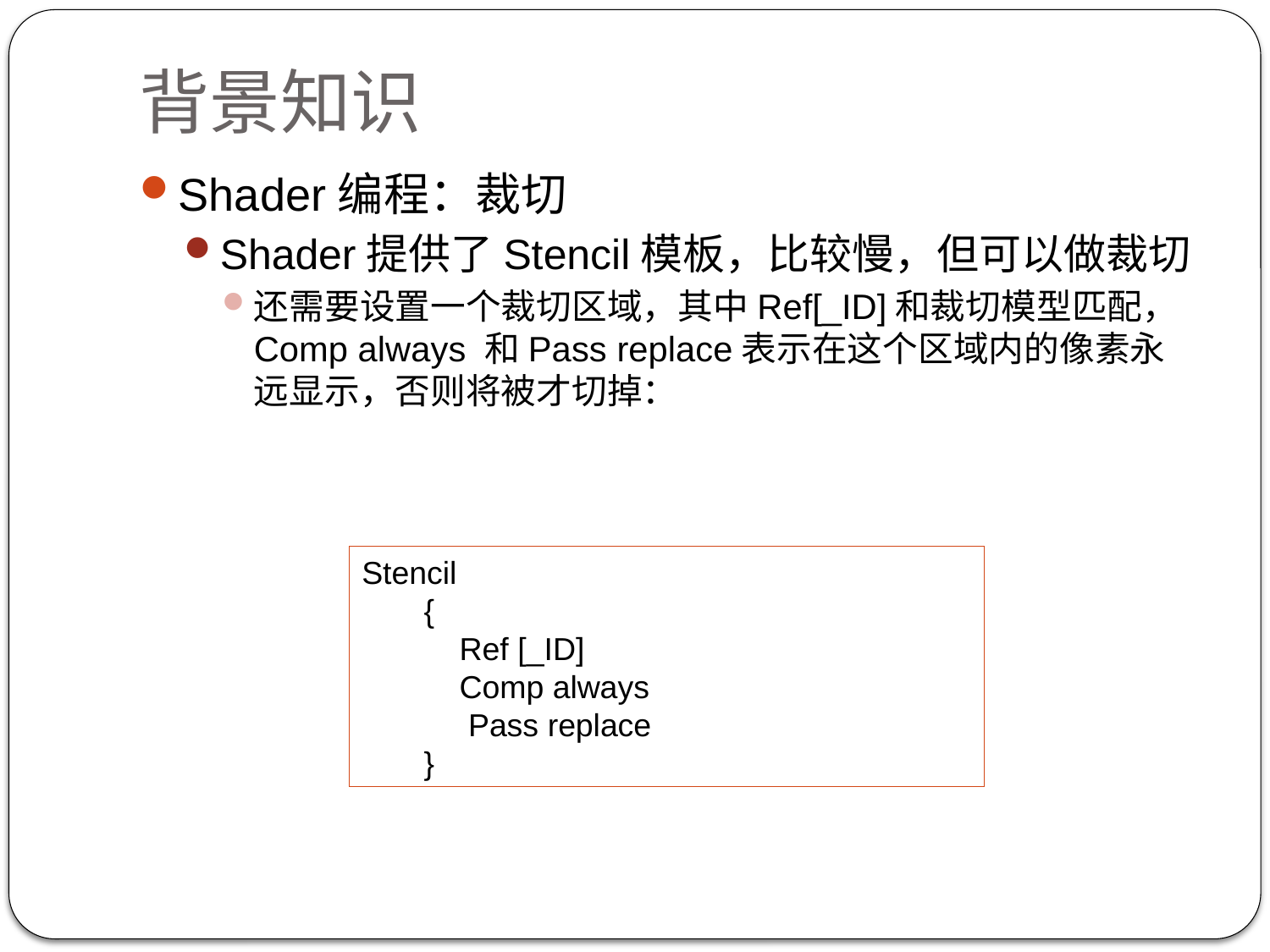

# 背景知识
Shader编程：裁切
Shader提供了Stencil模板，比较慢，但可以做裁切
还需要设置一个裁切区域，其中Ref[_ID]和裁切模型匹配， Comp always 和Pass replace表示在这个区域内的像素永远显示，否则将被才切掉：
Stencil
       {
           Ref [_ID]
           Comp always
            Pass replace
       }